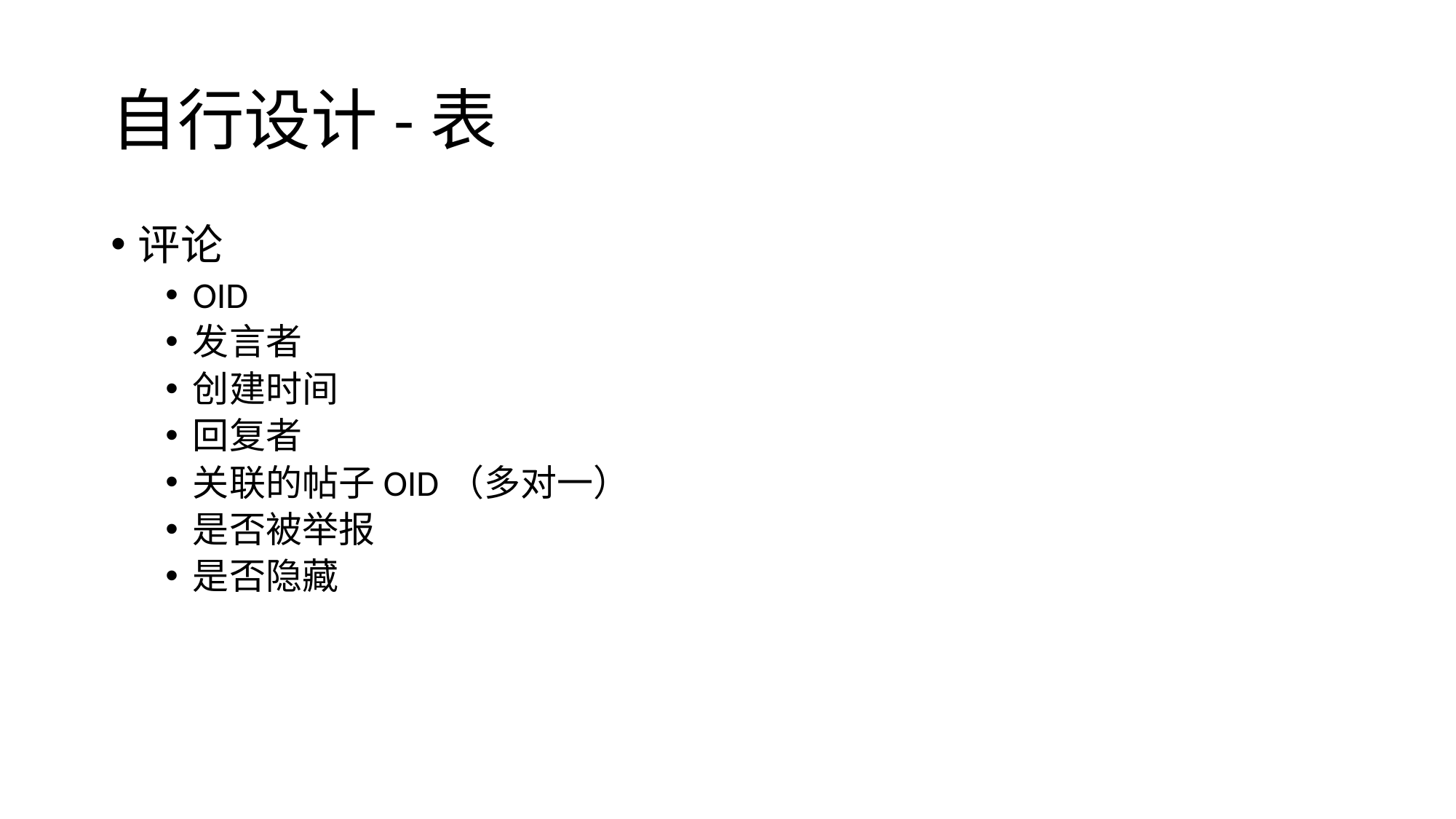

# 自行设计-表
评论
OID
发言者
创建时间
回复者
关联的帖子OID（多对一）
是否被举报
是否隐藏